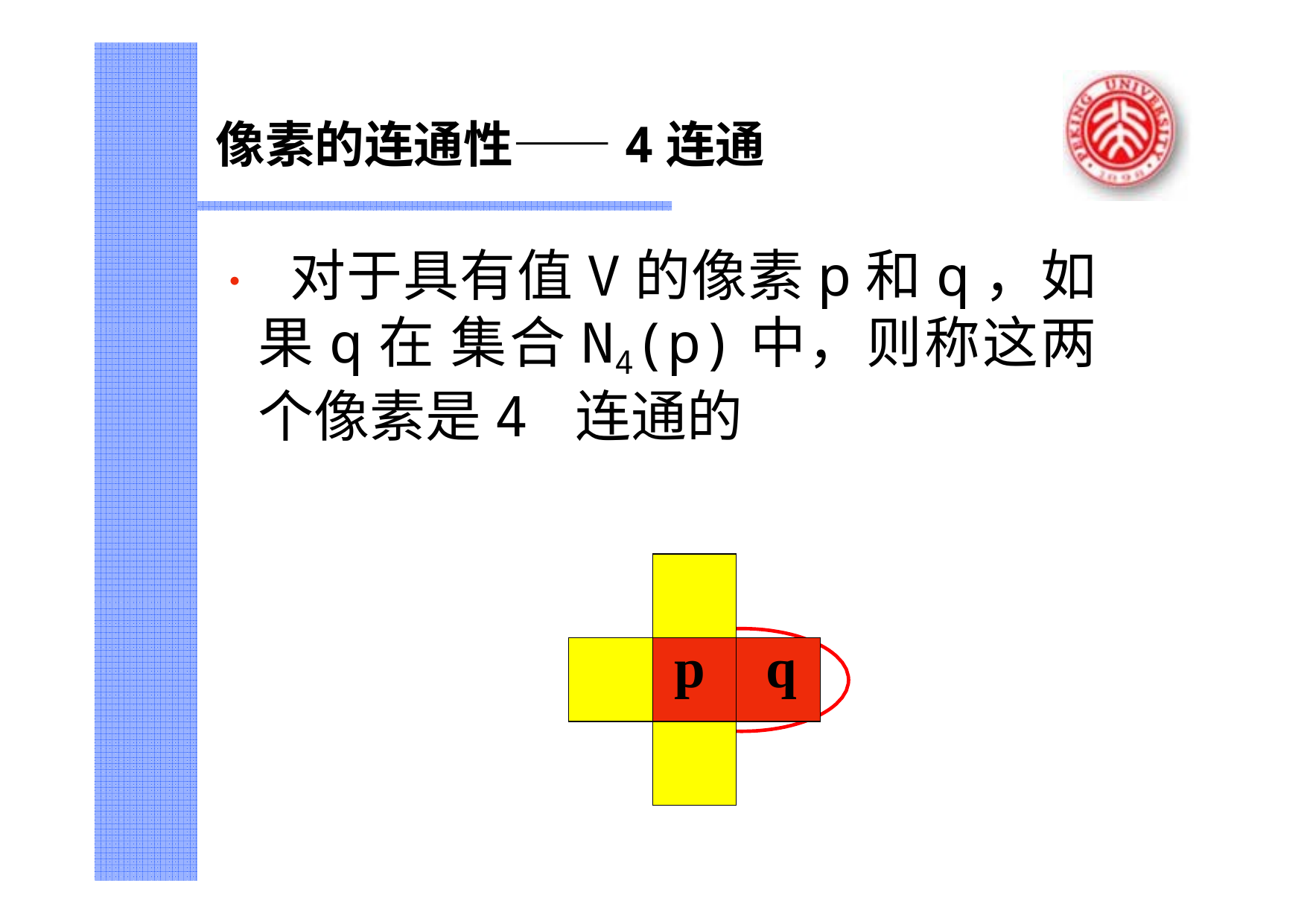

# 像素的连通性——4连通
• 对于具有值V的像素p和q，如果q在 集合N4(p)中，则称这两个像素是4 连通的
|  |  |  |
| --- | --- | --- |
|  | p | q |
|  |  |  |